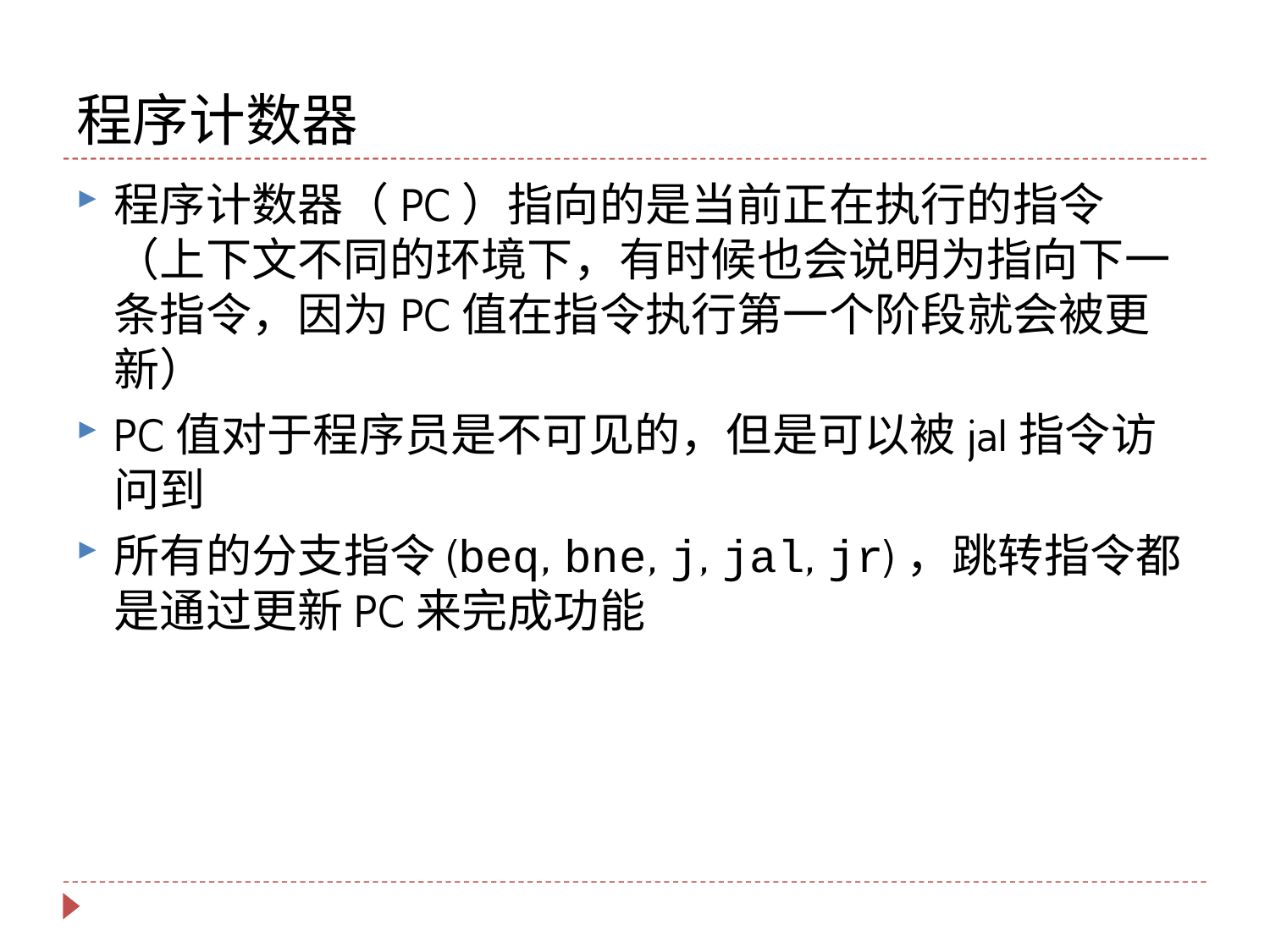

# 程序计数器
程序计数器（PC）指向的是当前正在执行的指令（上下文不同的环境下，有时候也会说明为指向下一条指令，因为PC值在指令执行第一个阶段就会被更新）
PC值对于程序员是不可见的，但是可以被jal指令访问到
所有的分支指令(beq, bne, j, jal, jr)，跳转指令都是通过更新PC来完成功能